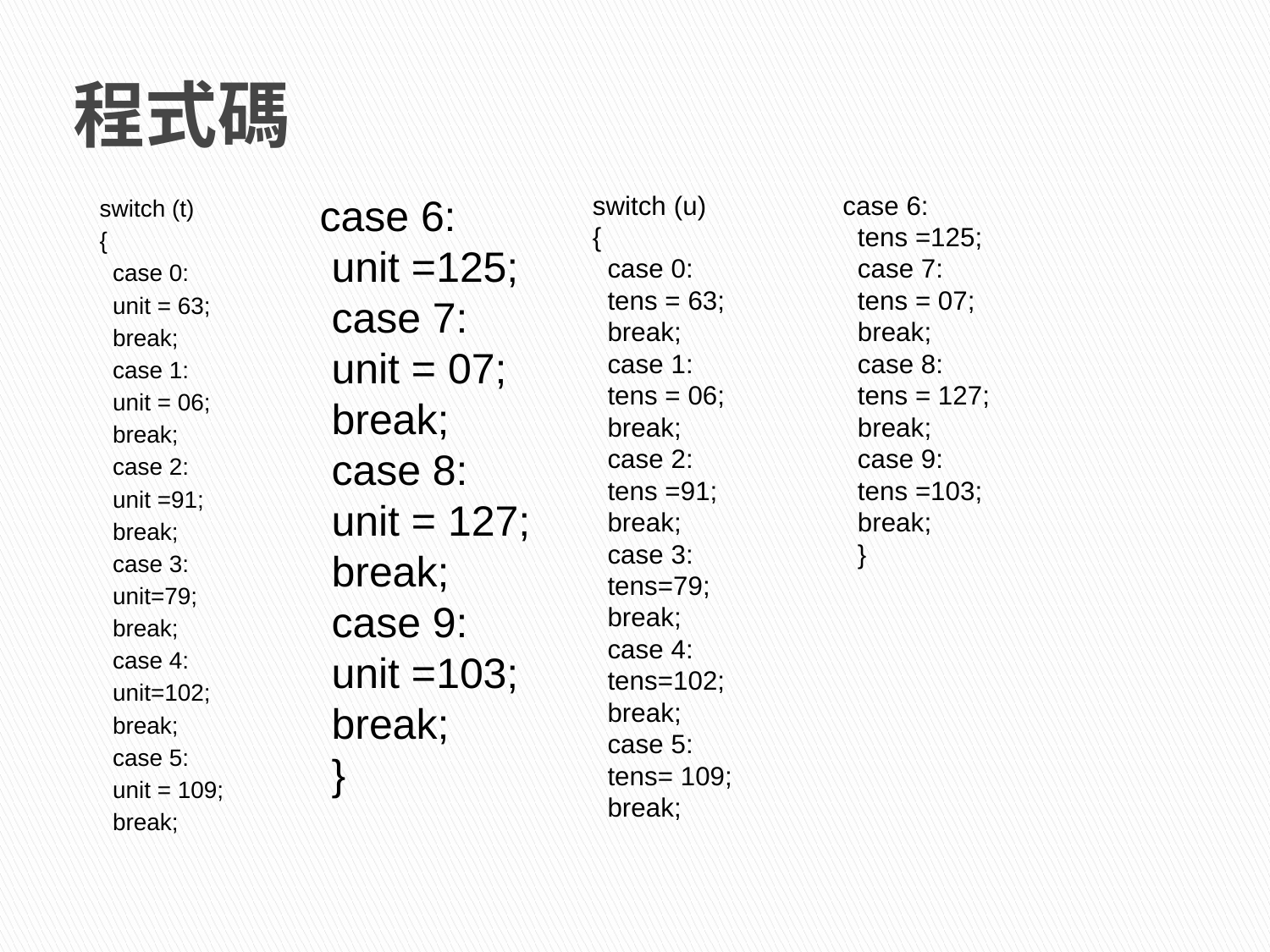

# 程式碼
switch (u)
{
  case 0:
  tens = 63;
  break;
  case 1:
  tens = 06;
  break;
  case 2:
  tens =91;
  break;
  case 3:
  tens=79;
  break;
  case 4:
  tens=102;
  break;
  case 5:
  tens= 109;
  break;
case 6:
  tens =125;
  case 7:
  tens = 07;
  break;
  case 8:
  tens = 127;
  break;
  case 9:
  tens =103;
  break;
  }
 case 6:
  unit =125;
  case 7:
  unit = 07;
  break;
  case 8:
  unit = 127;
  break;
  case 9:
  unit =103;
  break;
  }

switch (t)
{
  case 0:
  unit = 63;
  break;
  case 1:
  unit = 06;
  break;
  case 2:
  unit =91;
  break;
  case 3:
  unit=79;
  break;
  case 4:
  unit=102;
  break;
  case 5:
  unit = 109;
  break;